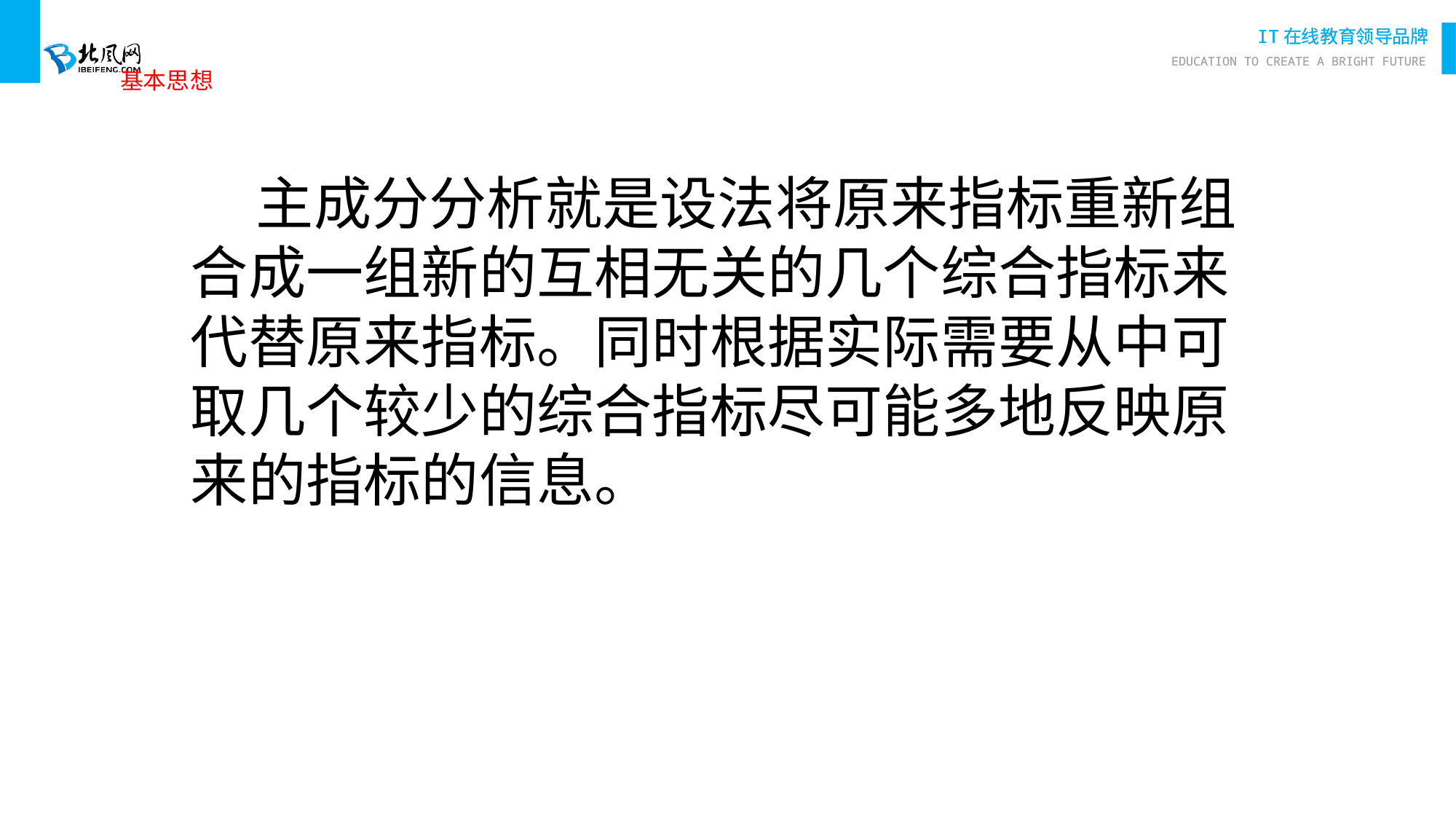

基本思想
    主成分分析就是设法将原来指标重新组合成一组新的互相无关的几个综合指标来代替原来指标。同时根据实际需要从中可取几个较少的综合指标尽可能多地反映原来的指标的信息。